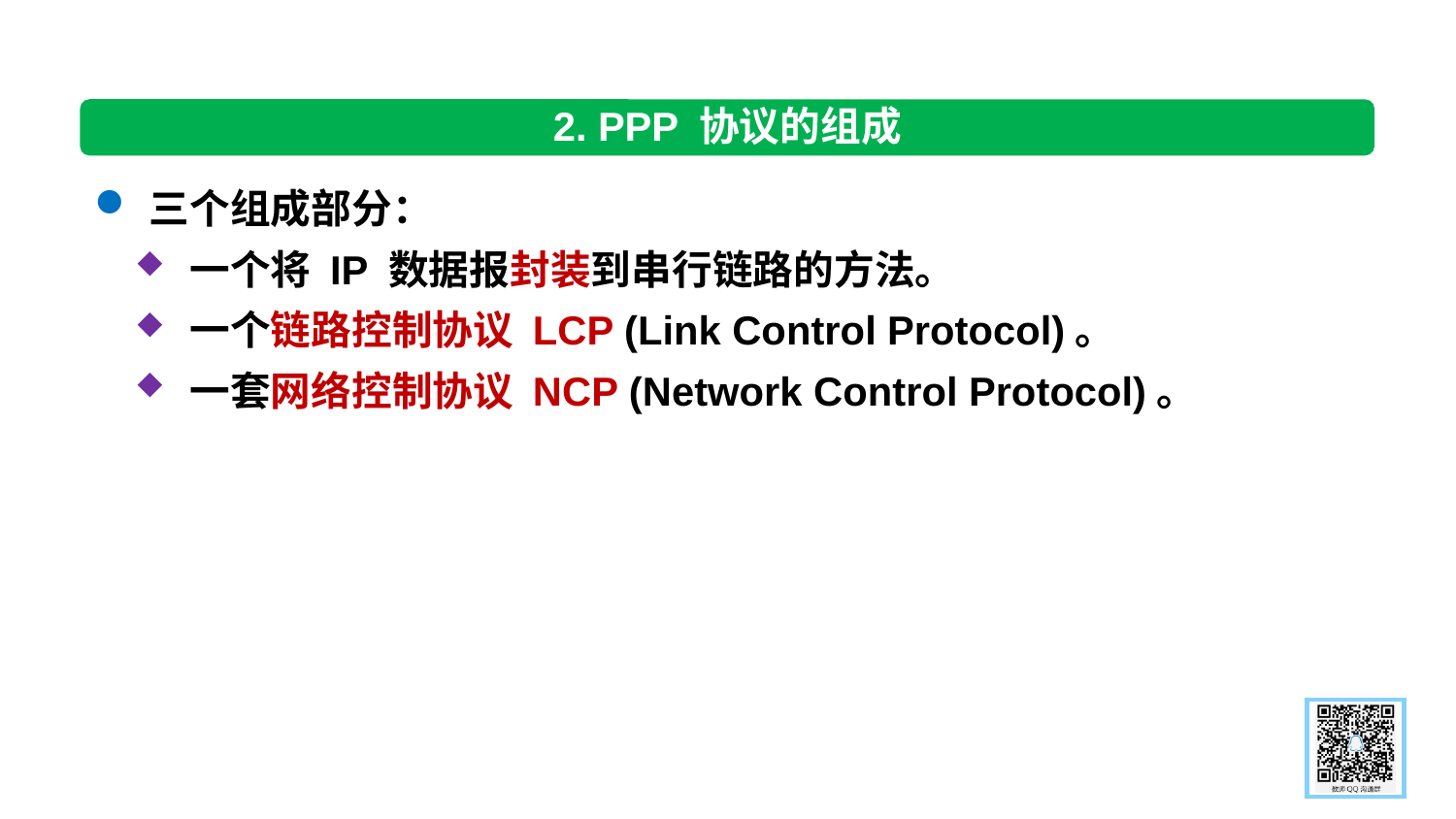

2. PPP 协议的组成

三个组成部分：
一个将 IP 数据报封装到串行链路的方法。
一个链路控制协议 LCP (Link Control Protocol)。
一套网络控制协议 NCP (Network Control Protocol)。